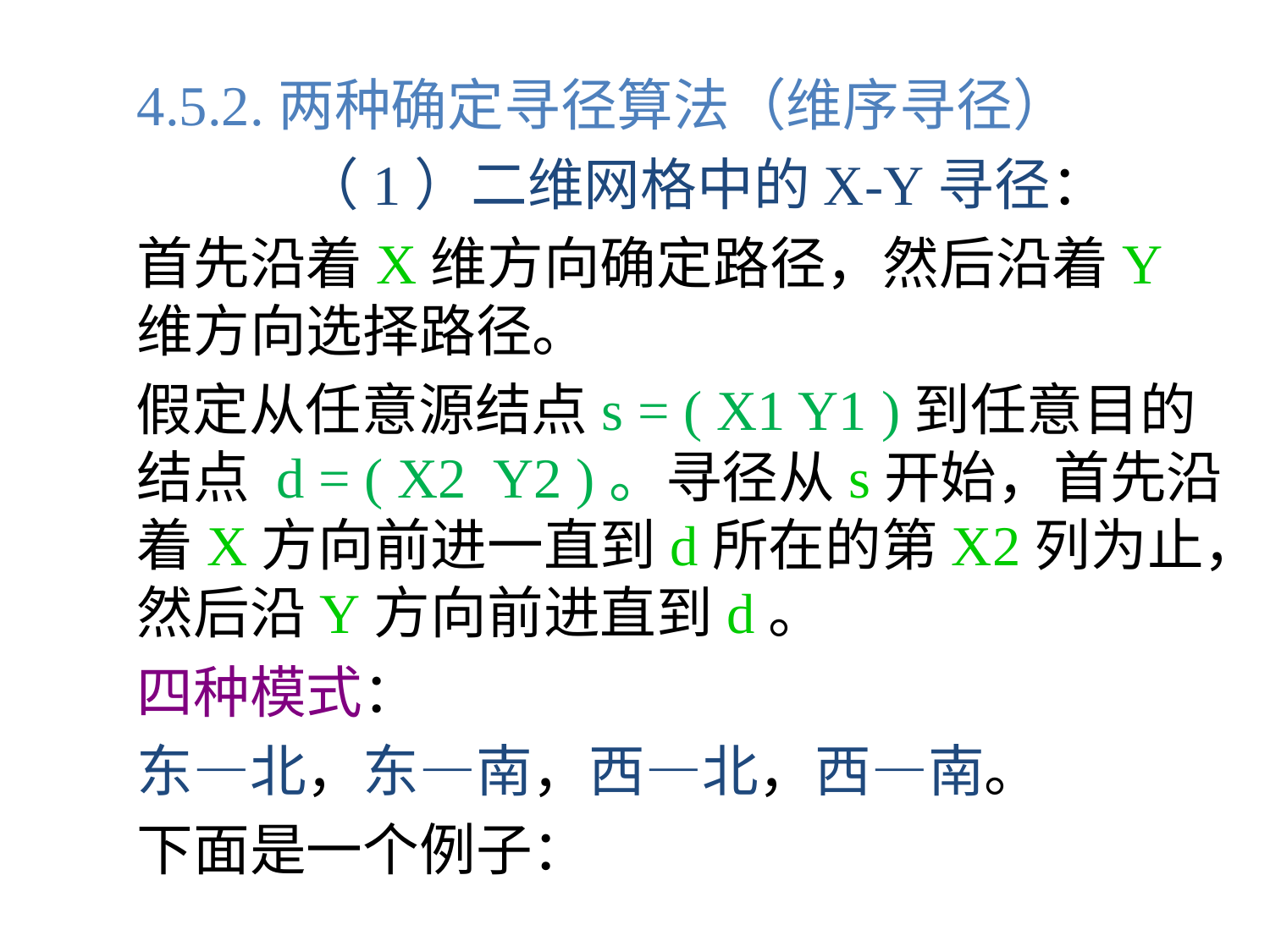

4.5.2.两种确定寻径算法（维序寻径）
		  （1）二维网格中的X-Y寻径：
	首先沿着X维方向确定路径，然后沿着Y维方向选择路径。
  假定从任意源结点s = ( X1 Y1 )到任意目的结点 d = ( X2  Y2 )。寻径从s开始，首先沿着X方向前进一直到d所在的第X2列为止，然后沿Y方向前进直到d。
	四种模式：
	东—北，东—南，西—北，西—南。
	下面是一个例子：